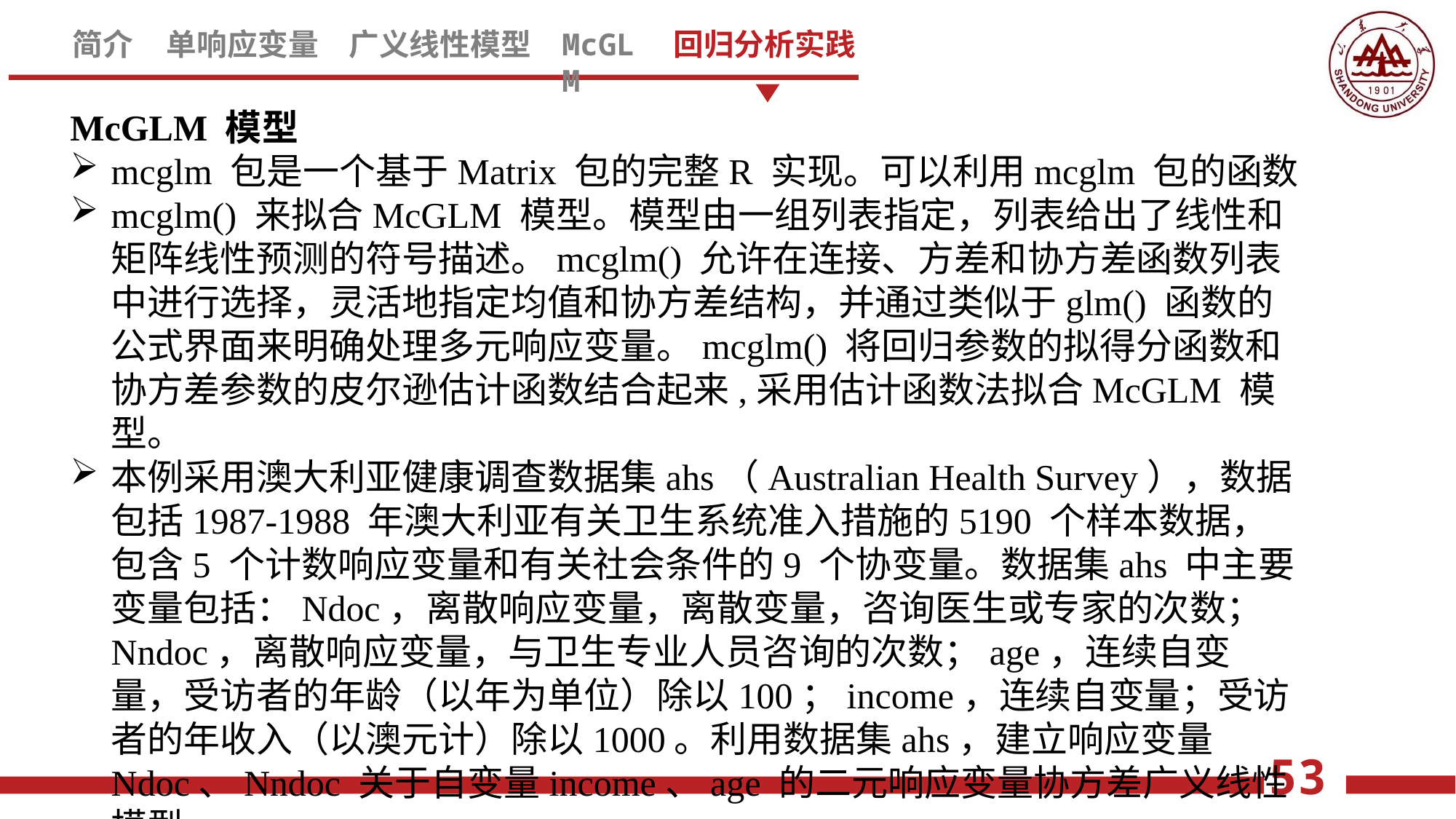

McGLM 模型
mcglm 包是一个基于Matrix 包的完整R 实现。可以利用mcglm 包的函数
mcglm() 来拟合McGLM 模型。模型由一组列表指定，列表给出了线性和矩阵线性预测的符号描述。mcglm() 允许在连接、方差和协方差函数列表中进行选择，灵活地指定均值和协方差结构，并通过类似于glm() 函数的公式界面来明确处理多元响应变量。mcglm() 将回归参数的拟得分函数和协方差参数的皮尔逊估计函数结合起来,采用估计函数法拟合McGLM 模型。
本例采用澳大利亚健康调查数据集ahs（Australian Health Survey），数据包括1987-1988 年澳大利亚有关卫生系统准入措施的5190 个样本数据，包含5 个计数响应变量和有关社会条件的9 个协变量。数据集ahs 中主要变量包括：Ndoc，离散响应变量，离散变量，咨询医生或专家的次数；Nndoc，离散响应变量，与卫生专业人员咨询的次数；age，连续自变量，受访者的年龄（以年为单位）除以100；income，连续自变量；受访者的年收入（以澳元计）除以1000。利用数据集ahs，建立响应变量Ndoc、Nndoc 关于自变量income、age 的二元响应变量协方差广义线性模型。